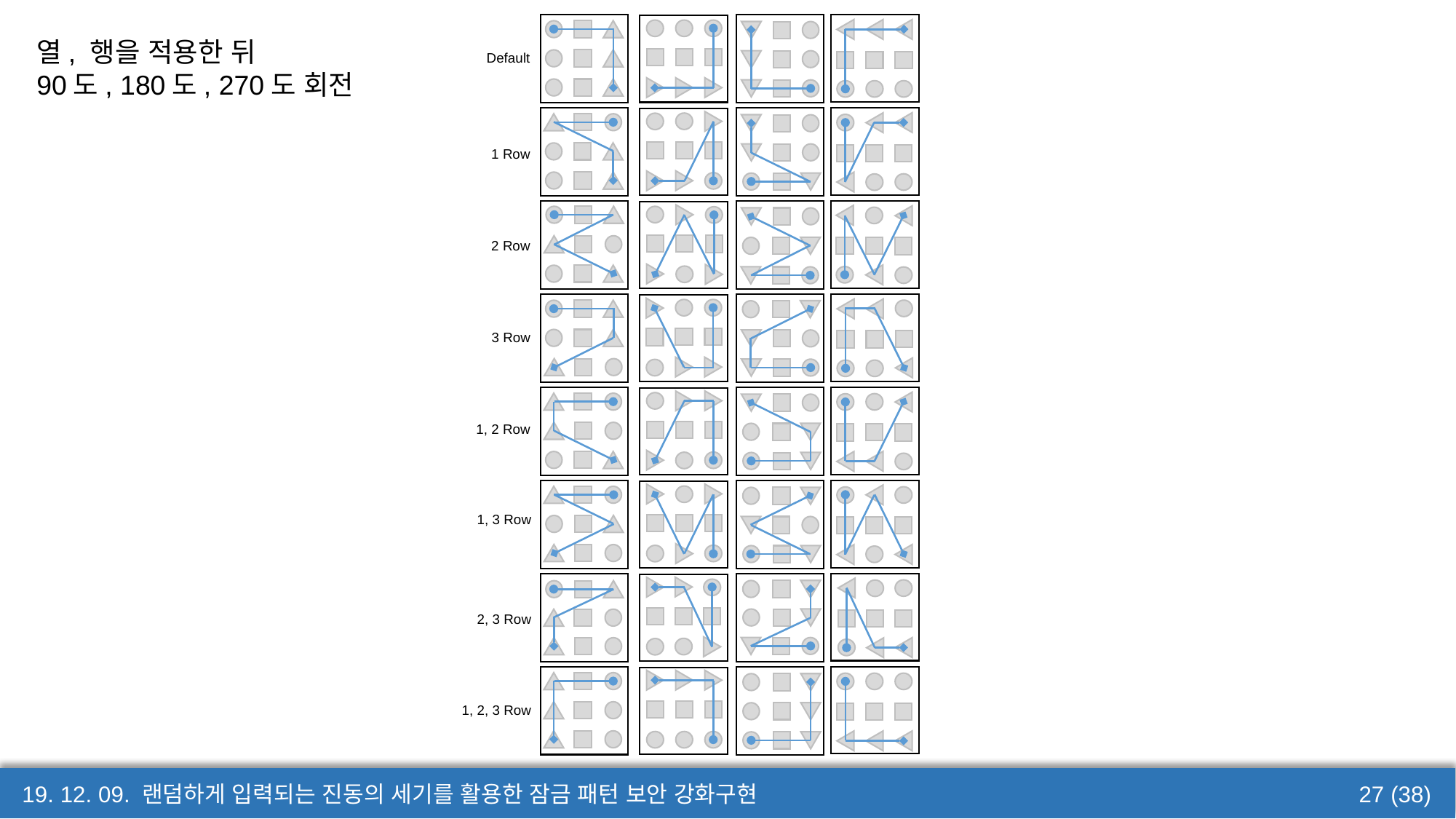

열, 행을 적용한 뒤
90도, 180도, 270도 회전
Default
1 Row
2 Row
3 Row
1, 2 Row
1, 3 Row
2, 3 Row
1, 2, 3 Row